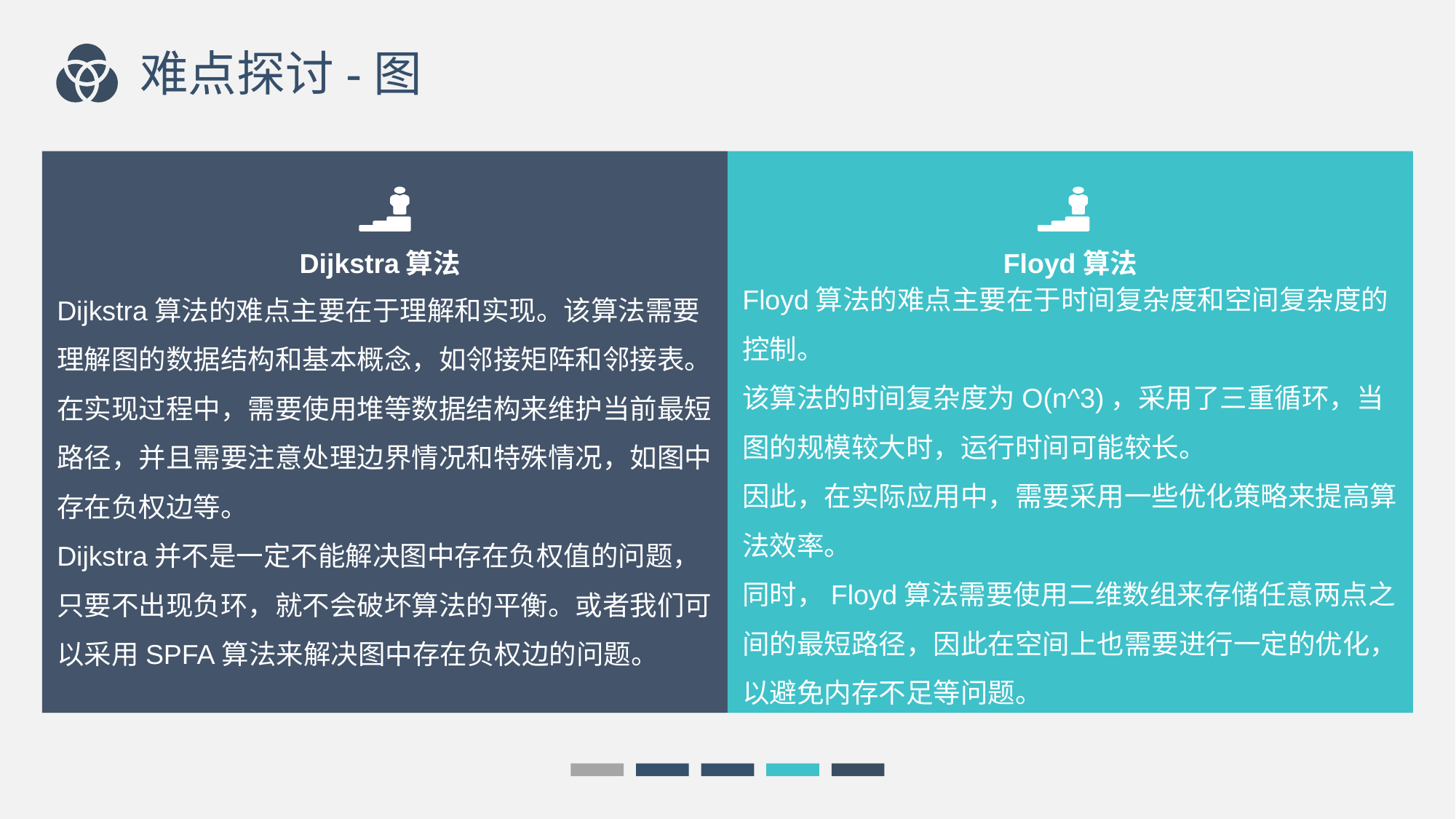

难点探讨-图

Dijkstra算法
Dijkstra算法的难点主要在于理解和实现。该算法需要理解图的数据结构和基本概念，如邻接矩阵和邻接表。
在实现过程中，需要使用堆等数据结构来维护当前最短路径，并且需要注意处理边界情况和特殊情况，如图中存在负权边等。
Dijkstra并不是一定不能解决图中存在负权值的问题，只要不出现负环，就不会破坏算法的平衡。或者我们可以采用SPFA算法来解决图中存在负权边的问题。

Floyd算法
Floyd算法的难点主要在于时间复杂度和空间复杂度的控制。
该算法的时间复杂度为O(n^3)，采用了三重循环，当图的规模较大时，运行时间可能较长。
因此，在实际应用中，需要采用一些优化策略来提高算法效率。
同时，Floyd算法需要使用二维数组来存储任意两点之间的最短路径，因此在空间上也需要进行一定的优化，以避免内存不足等问题。